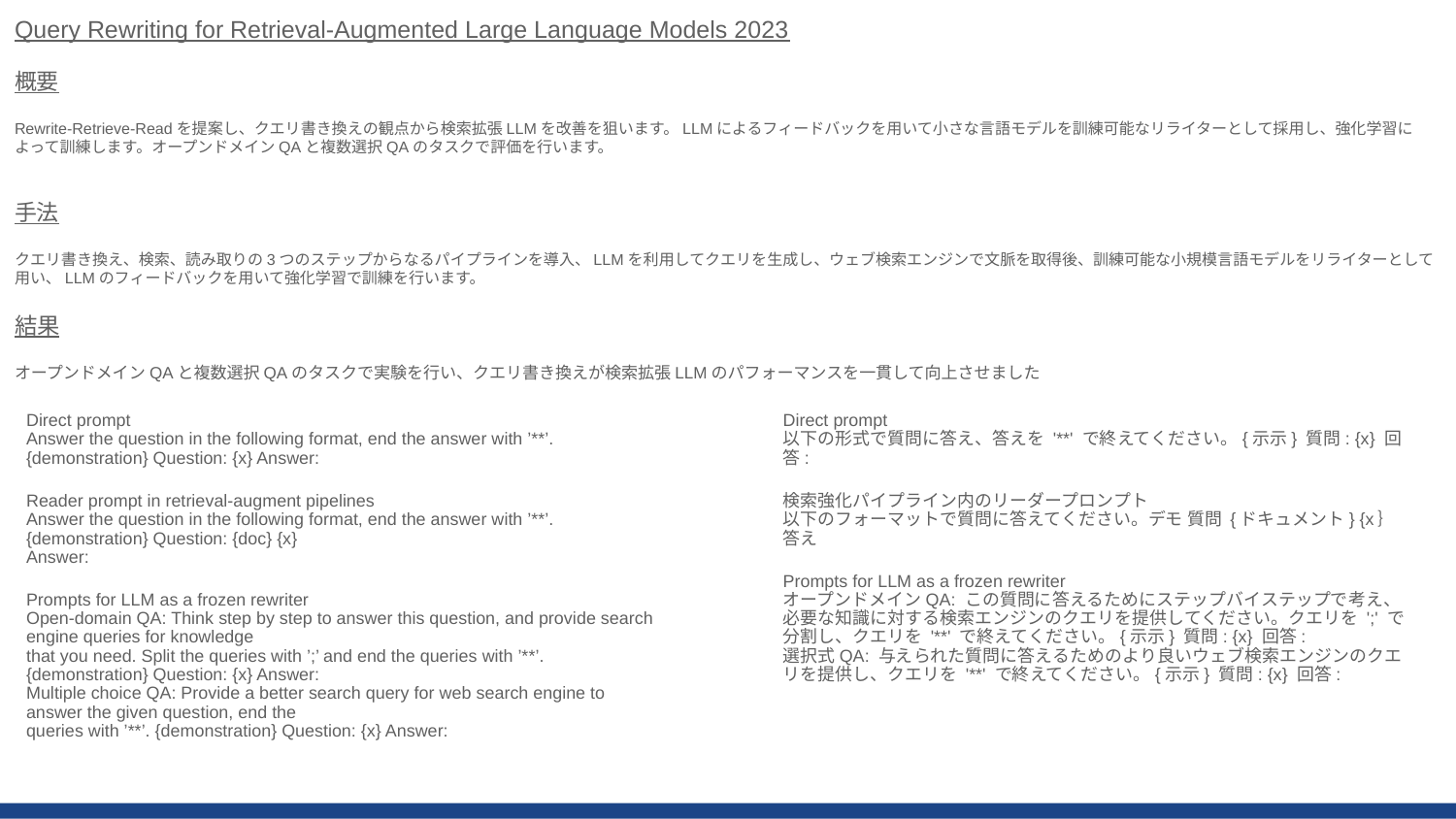

Query Rewriting for Retrieval-Augmented Large Language Models 2023
概要
Rewrite-Retrieve-Readを提案し、クエリ書き換えの観点から検索拡張LLMを改善を狙います。LLMによるフィードバックを用いて小さな言語モデルを訓練可能なリライターとして採用し、強化学習によって訓練します。オープンドメインQAと複数選択QAのタスクで評価を行います。
手法
クエリ書き換え、検索、読み取りの3つのステップからなるパイプラインを導入、LLMを利用してクエリを生成し、ウェブ検索エンジンで文脈を取得後、訓練可能な小規模言語モデルをリライターとして用い、LLMのフィードバックを用いて強化学習で訓練を行います。
結果
オープンドメインQAと複数選択QAのタスクで実験を行い、クエリ書き換えが検索拡張LLMのパフォーマンスを一貫して向上させました
Direct prompt
Answer the question in the following format, end the answer with ’**’. {demonstration} Question: {x} Answer:
Reader prompt in retrieval-augment pipelines
Answer the question in the following format, end the answer with ’**’. {demonstration} Question: {doc} {x}
Answer:
Prompts for LLM as a frozen rewriter
Open-domain QA: Think step by step to answer this question, and provide search engine queries for knowledge
that you need. Split the queries with ’;’ and end the queries with ’**’. {demonstration} Question: {x} Answer:
Multiple choice QA: Provide a better search query for web search engine to answer the given question, end the
queries with ’**’. {demonstration} Question: {x} Answer:
Direct prompt
以下の形式で質問に答え、答えを '**' で終えてください。{示示} 質問: {x} 回答:
検索強化パイプライン内のリーダープロンプト
以下のフォーマットで質問に答えてください。デモ 質問 {ドキュメント} {x｝
答え
Prompts for LLM as a frozen rewriter
オープンドメインQA: この質問に答えるためにステップバイステップで考え、必要な知識に対する検索エンジンのクエリを提供してください。クエリを ';' で分割し、クエリを '**' で終えてください。{示示} 質問: {x} 回答:
選択式QA: 与えられた質問に答えるためのより良いウェブ検索エンジンのクエリを提供し、クエリを '**' で終えてください。{示示} 質問: {x} 回答: